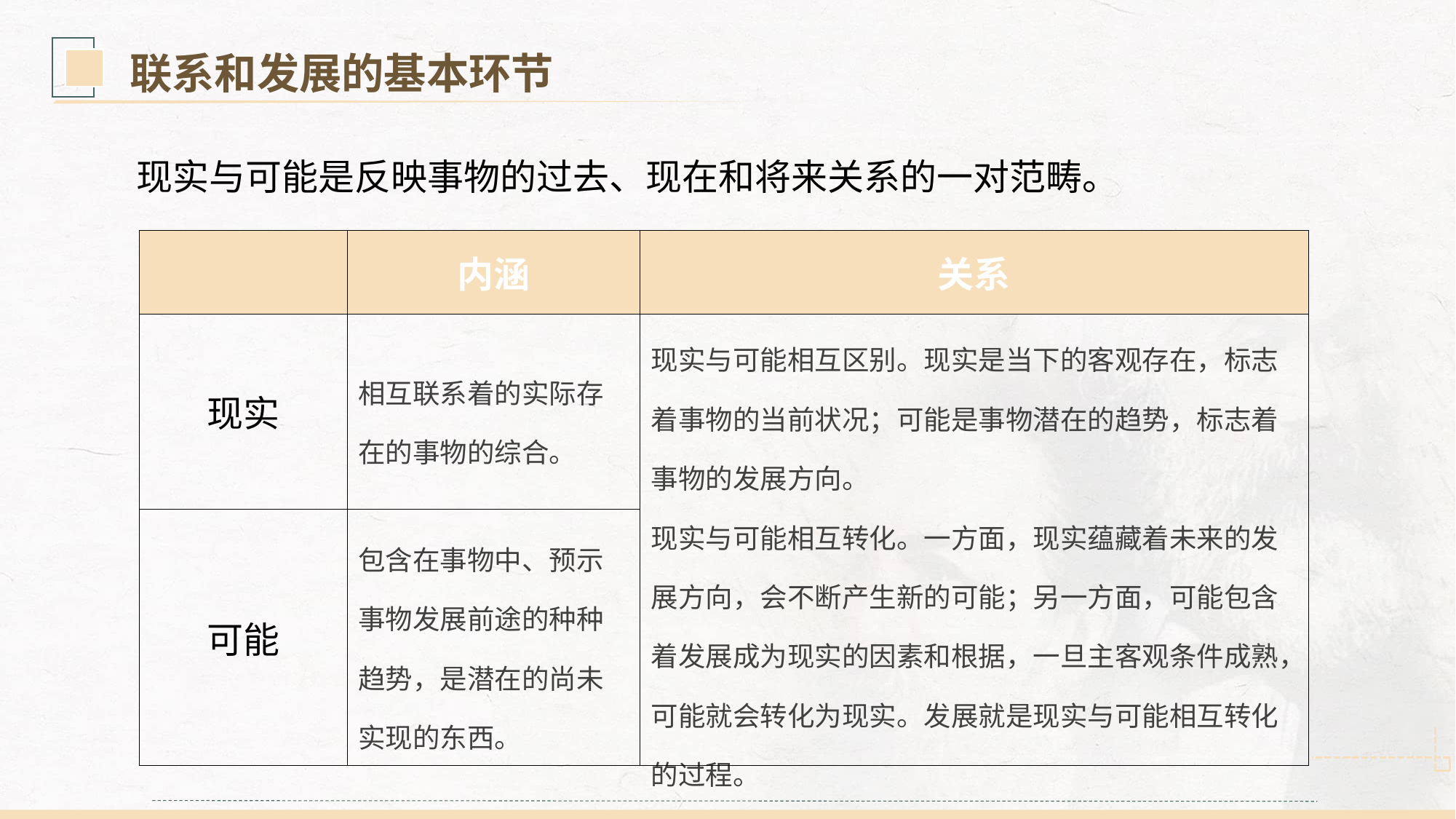

联系和发展的基本环节

现实与可能是反映事物的过去、现在和将来关系的一对范畴。
|  | 内涵 | 关系 |
| --- | --- | --- |
| 现实 | 相互联系着的实际存在的事物的综合。 | 现实与可能相互区别。现实是当下的客观存在，标志着事物的当前状况；可能是事物潜在的趋势，标志着事物的发展方向。 现实与可能相互转化。一方面，现实蕴藏着未来的发展方向，会不断产生新的可能；另一方面，可能包含着发展成为现实的因素和根据，一旦主客观条件成熟，可能就会转化为现实。发展就是现实与可能相互转化的过程。 |
| 可能 | 包含在事物中、预示事物发展前途的种种趋势，是潜在的尚未实现的东西。 |  |